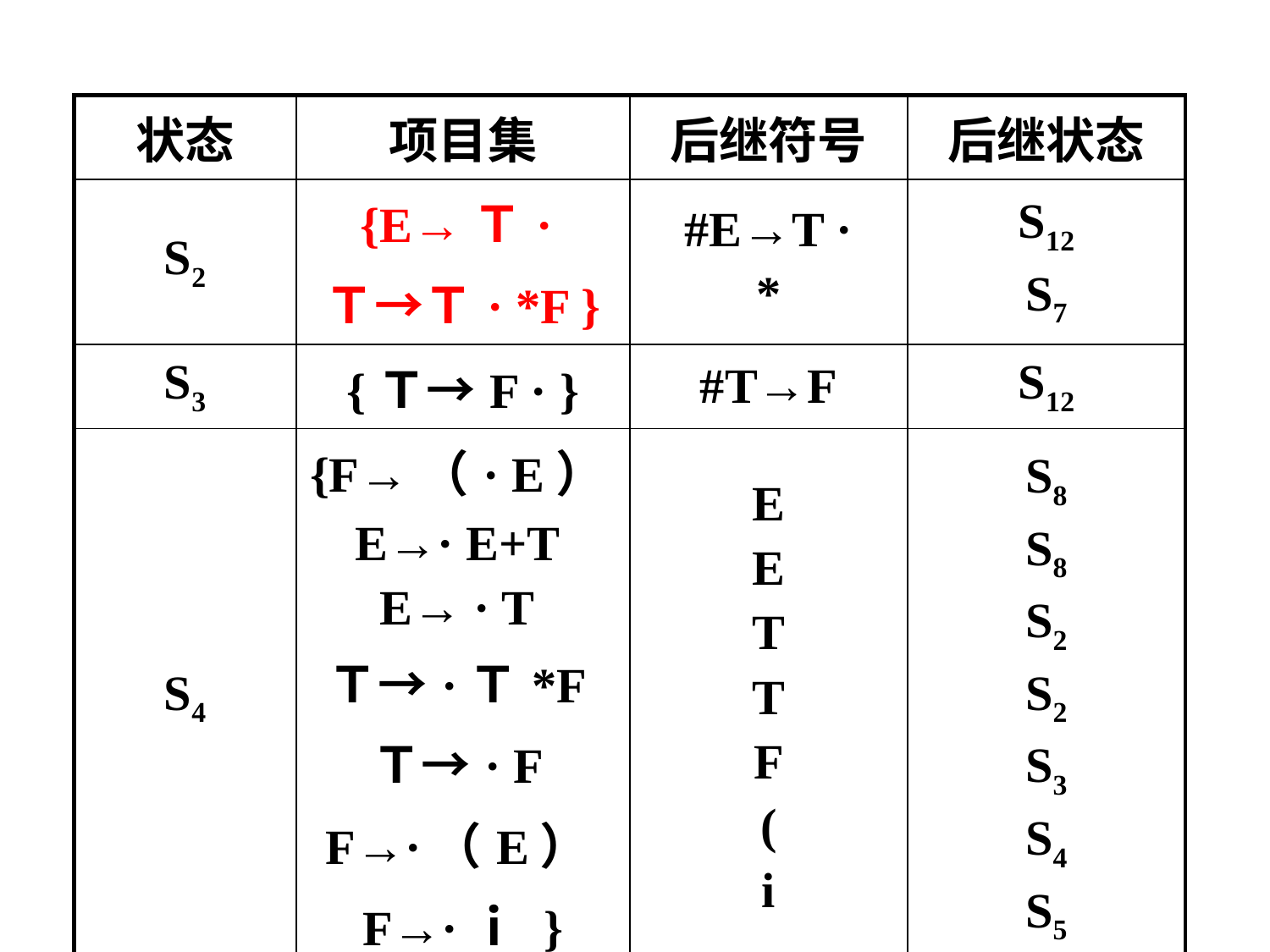

| 状态 | 项目集 | 后继符号 | 后继状态 |
| --- | --- | --- | --- |
| S2 | {E→Ｔ· Ｔ→Ｔ· \*F } | #E→T · \* | S12 S7 |
| S3 | {Ｔ→F · } | #T→F | S12 |
| S4 | {F→（· E） E→· E+T E→ · T Ｔ→·Ｔ\*F Ｔ→· F F→·（E） F→·ｉ } | E E T T F ( i | S8 S8 S2 S2 S3 S4 S5 |